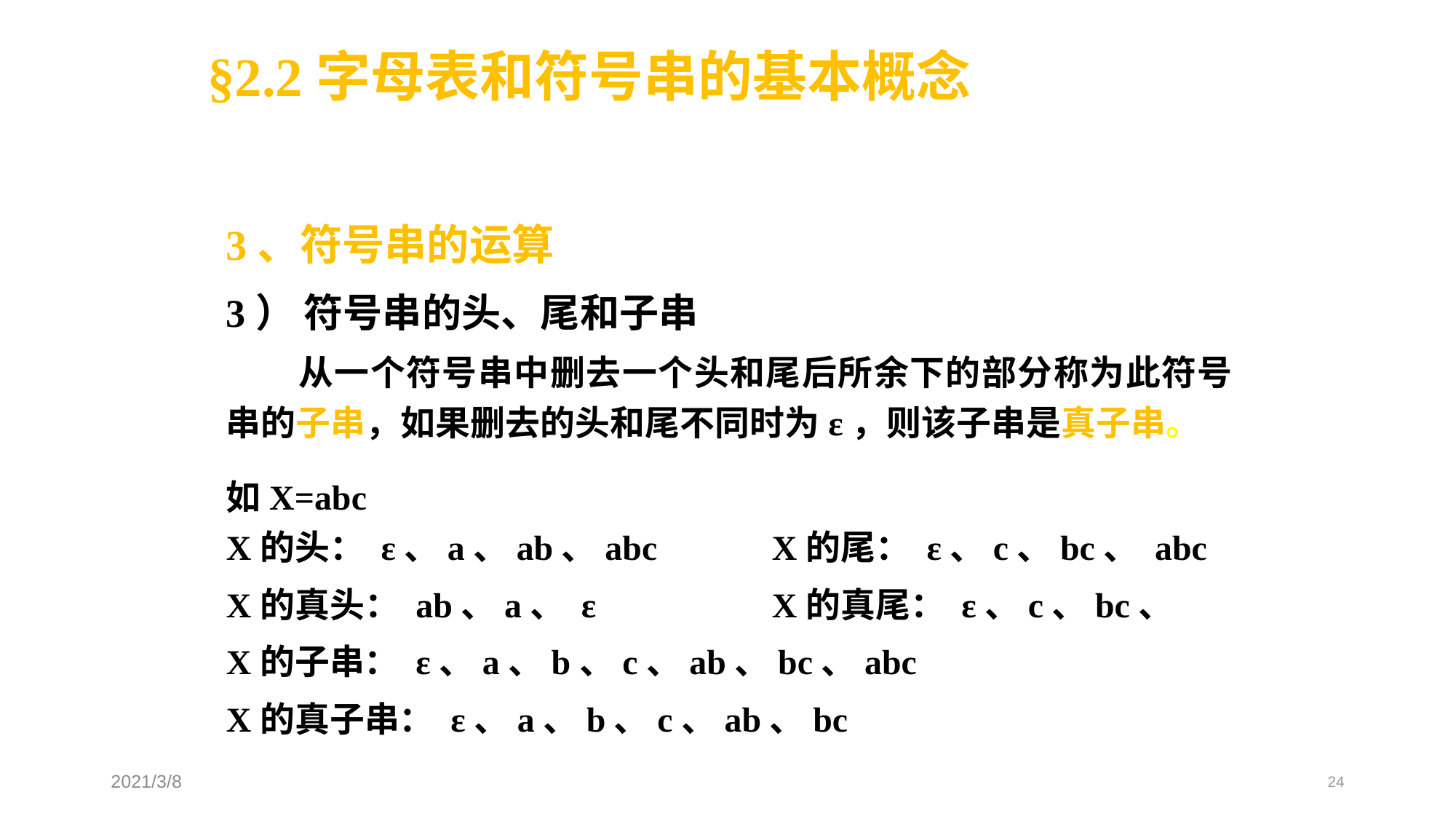

§2.2字母表和符号串的基本概念
3、符号串的运算
3） 符号串的头、尾和子串
       从一个符号串中删去一个头和尾后所余下的部分称为此符号串的子串，如果删去的头和尾不同时为ε，则该子串是真子串。

如X=abc
X的头： ε、a、ab、abc		X的尾： ε、c、bc、 abc
X的真头： ab、a、 ε 		X的真尾： ε、c、bc、
X的子串： ε、a、b、c、ab、bc、abc
X的真子串： ε、a、b、c、ab、bc

2021/3/8
24